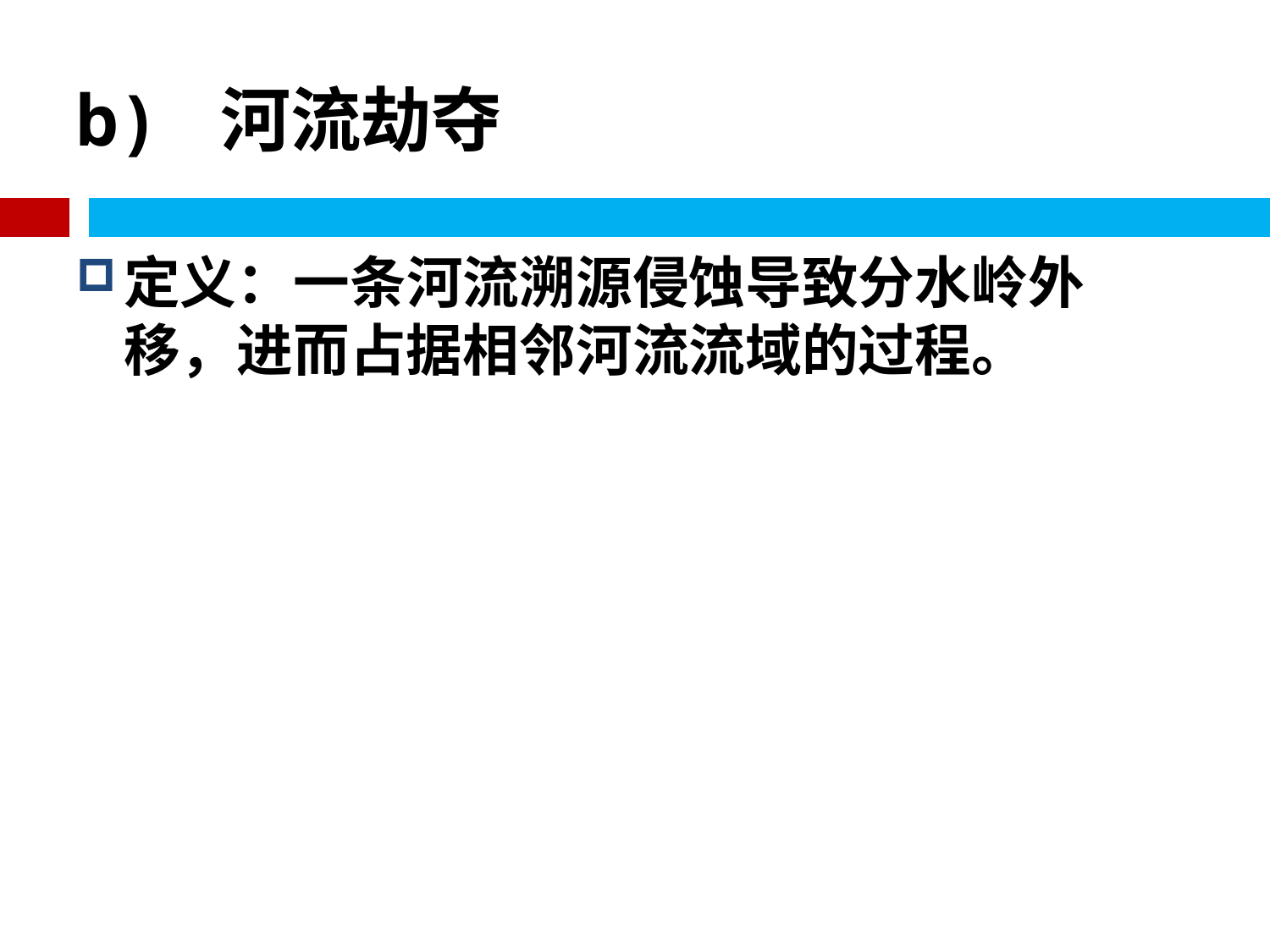

# b) 河流劫夺
定义：一条河流溯源侵蚀导致分水岭外移，进而占据相邻河流流域的过程。